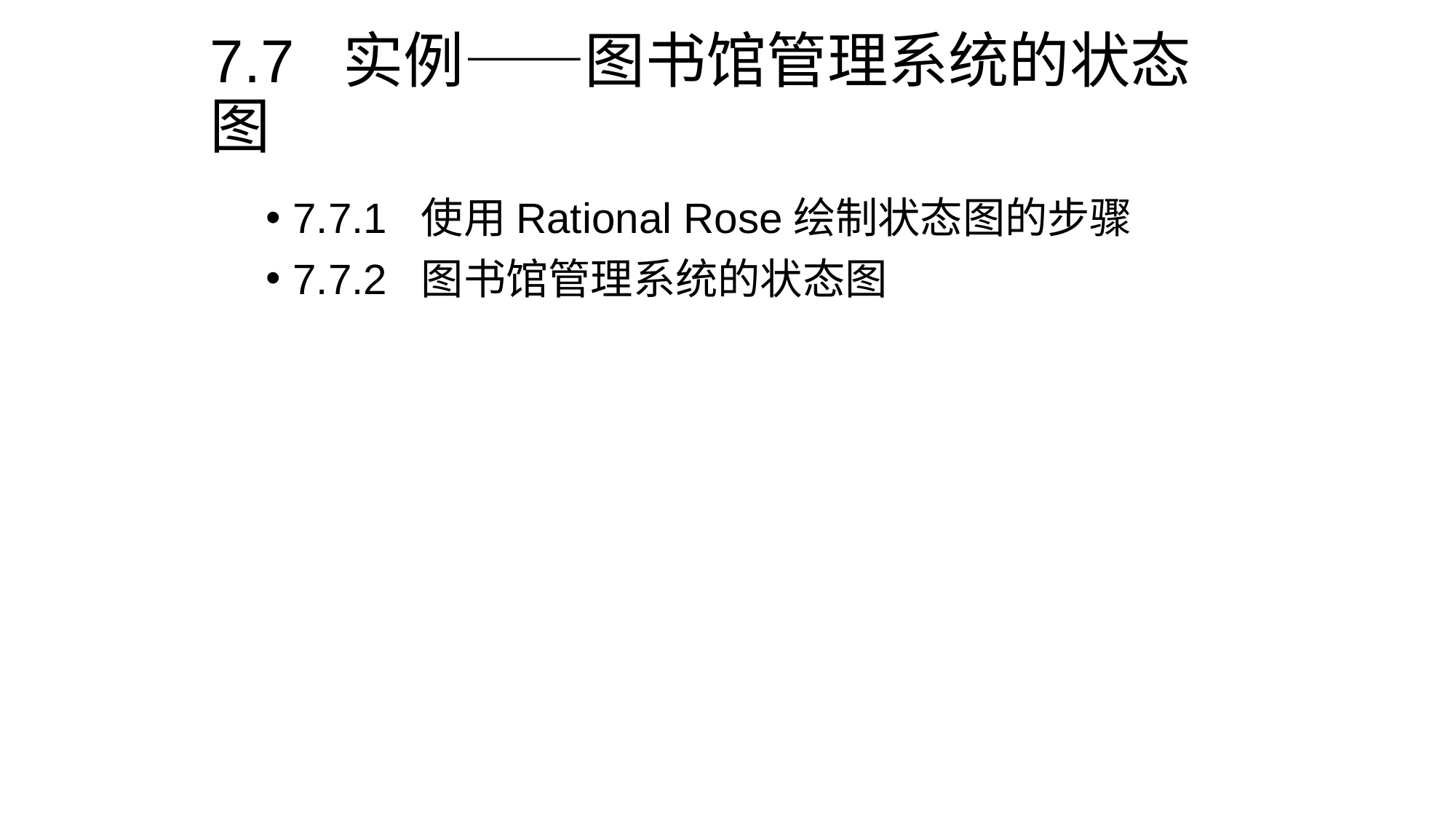

# 7.7  实例——图书馆管理系统的状态图
7.7.1  使用Rational Rose绘制状态图的步骤
7.7.2  图书馆管理系统的状态图